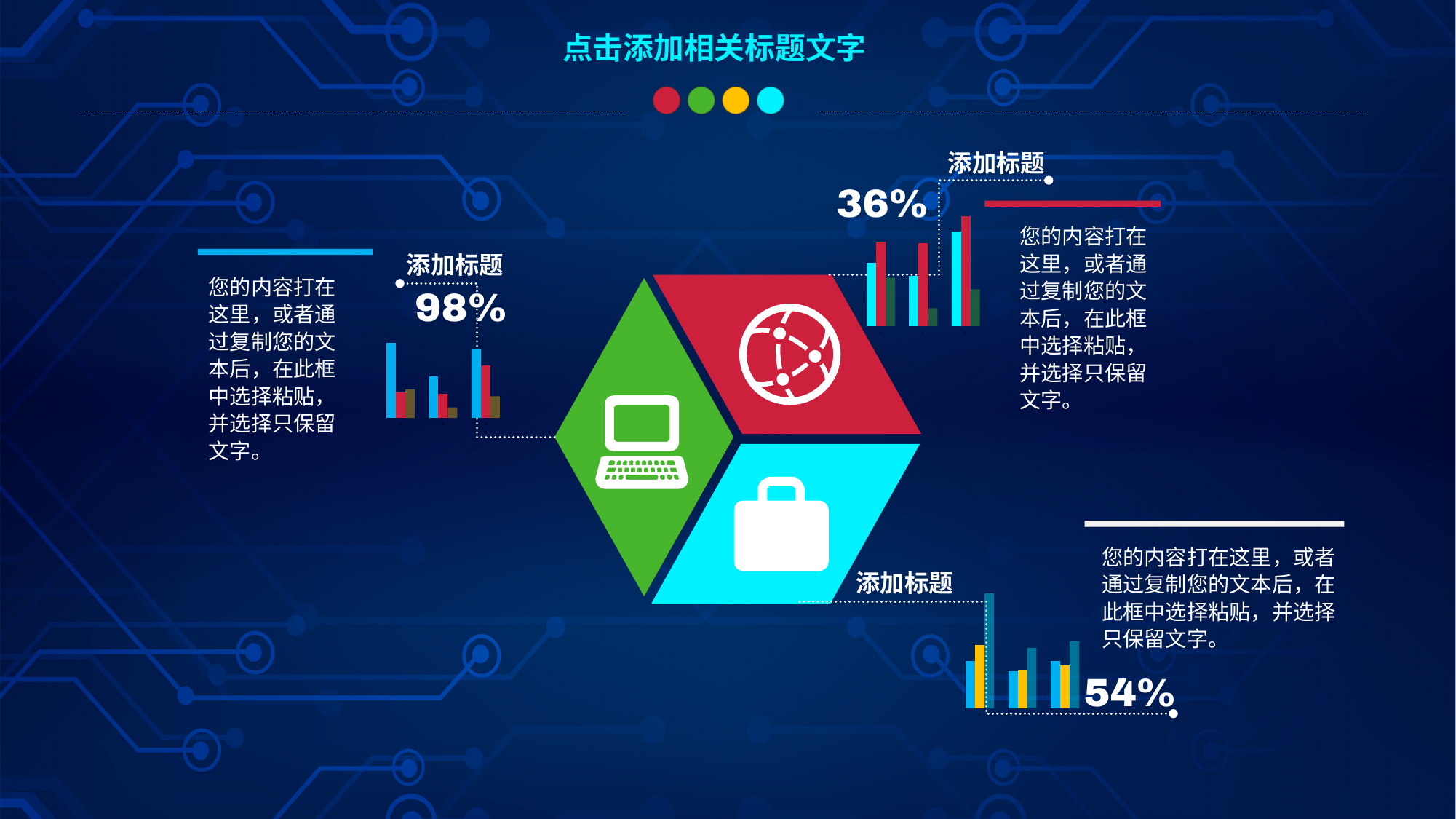

点击添加相关标题文字
添加标题
36%

### Chart

| Category |  |  |  |
|---|---|---|---|
您的内容打在这里，或者通过复制您的文本后，在此框中选择粘贴，并选择只保留文字。
添加标题

您的内容打在这里，或者通过复制您的文本后，在此框中选择粘贴，并选择只保留文字。

98%

### Chart

| Category |  |  |  |
|---|---|---|---|

您的内容打在这里，或者通过复制您的文本后，在此框中选择粘贴，并选择只保留文字。
添加标题

### Chart

| Category |  |  |  |
|---|---|---|---|
54%